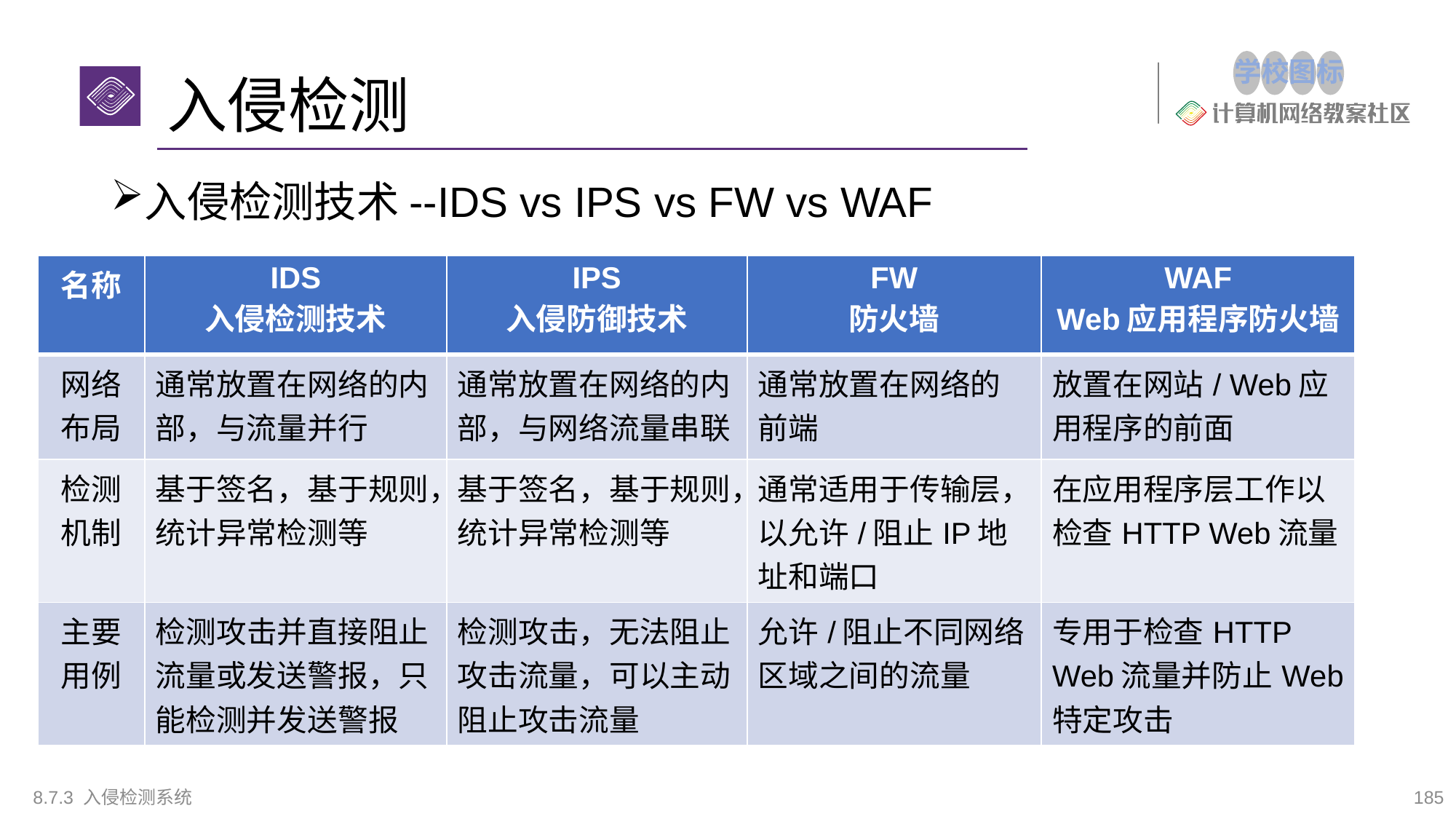

# 入侵检测
入侵检测技术--IDS vs IPS vs FW vs WAF
| 名称 | IDS 入侵检测技术 | IPS 入侵防御技术 | FW 防火墙 | WAF Web应用程序防火墙 |
| --- | --- | --- | --- | --- |
| 网络 布局 | 通常放置在网络的内部，与流量并行 | 通常放置在网络的内部，与网络流量串联 | 通常放置在网络的前端 | 放置在网站/ Web应用程序的前面 |
| 检测 机制 | 基于签名，基于规则，统计异常检测等 | 基于签名，基于规则，统计异常检测等 | 通常适用于传输层，以允许/阻止IP地址和端口 | 在应用程序层工作以检查HTTP Web流量 |
| 主要用例 | 检测攻击并直接阻止流量或发送警报，只能检测并发送警报 | 检测攻击，无法阻止攻击流量，可以主动阻止攻击流量 | 允许/阻止不同网络区域之间的流量 | 专用于检查HTTP Web流量并防止Web特定攻击 |
8.7.3 入侵检测系统
185